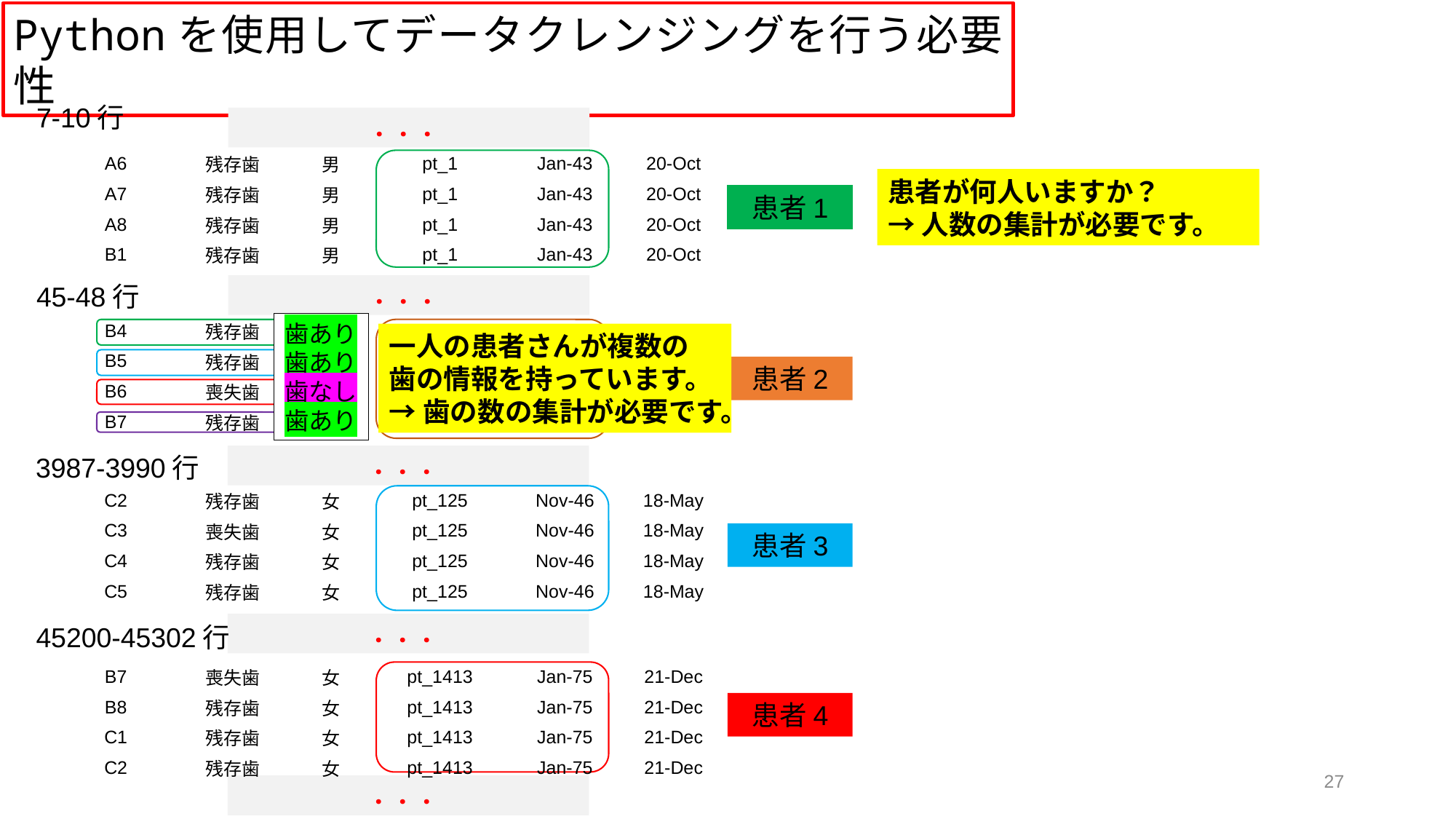

Pythonを使用してデータクレンジングを行う必要性
7-10行
．．．
| A6 | 残存歯 | 男 | pt\_1 | Jan-43 | 20-Oct |
| --- | --- | --- | --- | --- | --- |
| A7 | 残存歯 | 男 | pt\_1 | Jan-43 | 20-Oct |
| A8 | 残存歯 | 男 | pt\_1 | Jan-43 | 20-Oct |
| B1 | 残存歯 | 男 | pt\_1 | Jan-43 | 20-Oct |

患者が何人いますか？
→人数の集計が必要です。
患者1
45-48行
．．．
歯あり
歯あり
歯なし
歯あり
| B4 | 残存歯 | 男 | pt\_2 | Jan-43 | 22-Dec |
| --- | --- | --- | --- | --- | --- |
| B5 | 残存歯 | 男 | pt\_2 | Jan-43 | 22-Dec |
| B6 | 喪失歯 | 男 | pt\_2 | Jan-43 | 22-Dec |
| B7 | 残存歯 | 男 | pt\_2 | Jan-43 | 22-Dec |

一人の患者さんが複数の
歯の情報を持っています。
→歯の数の集計が必要です。

患者2

3987-3990行
．．．
| C2 | 残存歯 | 女 | pt\_125 | Nov-46 | 18-May |
| --- | --- | --- | --- | --- | --- |
| C3 | 喪失歯 | 女 | pt\_125 | Nov-46 | 18-May |
| C4 | 残存歯 | 女 | pt\_125 | Nov-46 | 18-May |
| C5 | 残存歯 | 女 | pt\_125 | Nov-46 | 18-May |

患者3
．．．
45200-45302行
| B7 | 喪失歯 | 女 | pt\_1413 | Jan-75 | 21-Dec |
| --- | --- | --- | --- | --- | --- |
| B8 | 残存歯 | 女 | pt\_1413 | Jan-75 | 21-Dec |
| C1 | 残存歯 | 女 | pt\_1413 | Jan-75 | 21-Dec |
| C2 | 残存歯 | 女 | pt\_1413 | Jan-75 | 21-Dec |

患者4
27
．．．